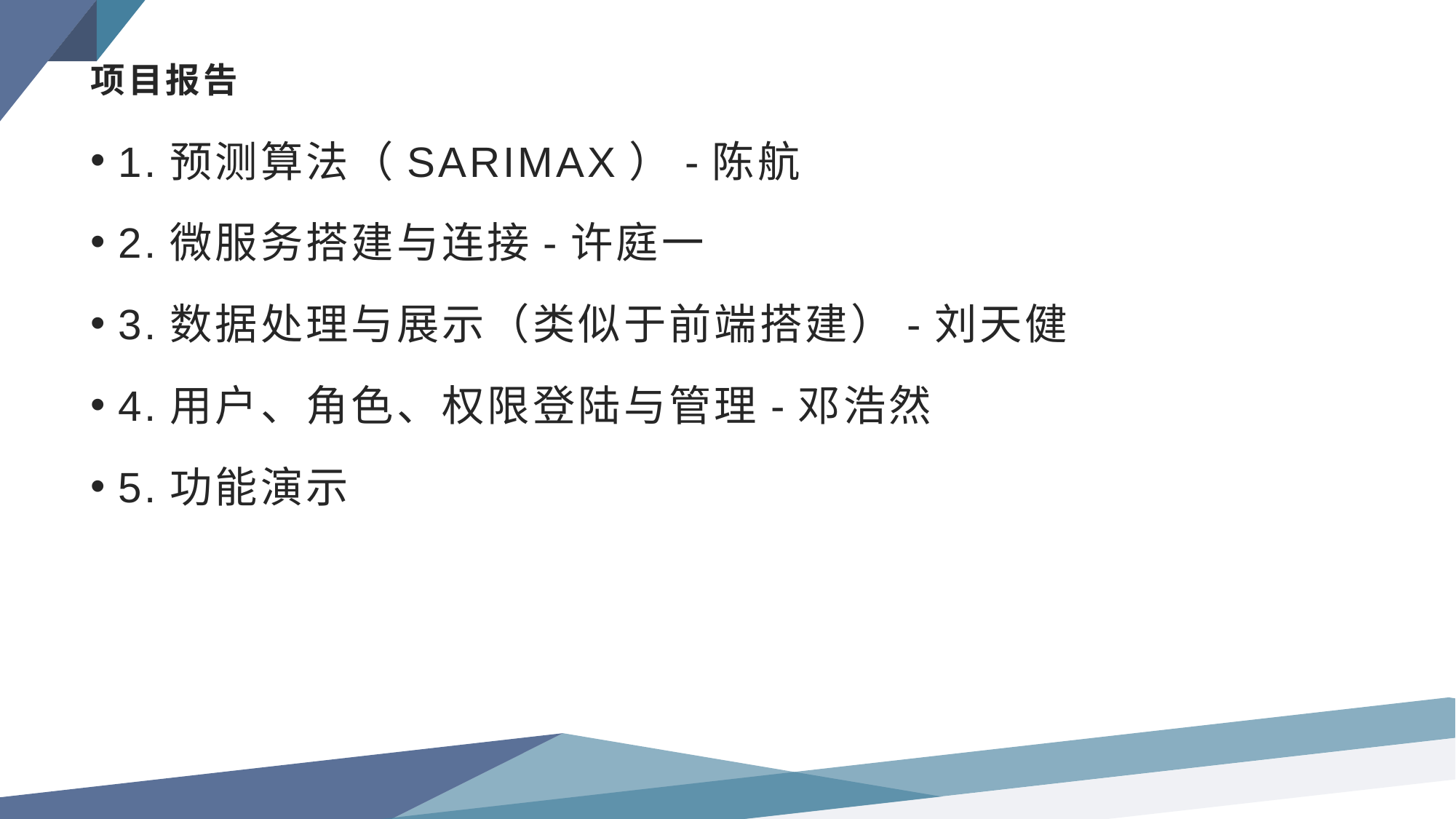

# 项目报告
1.预测算法（SARIMAX）-陈航
2.微服务搭建与连接-许庭一
3.数据处理与展示（类似于前端搭建）-刘天健
4.用户、角色、权限登陆与管理-邓浩然
5.功能演示